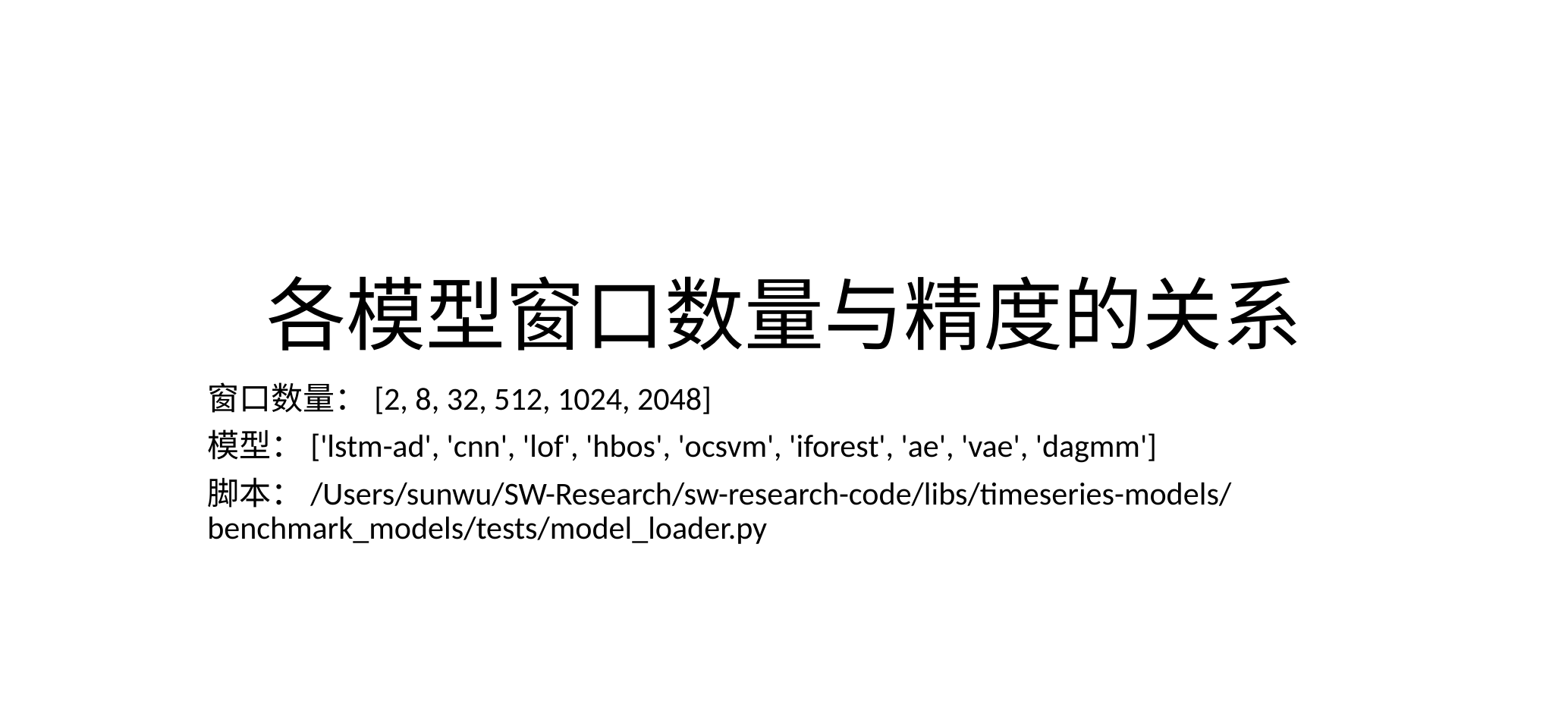

# 各模型窗口数量与精度的关系
窗口数量：[2, 8, 32, 512, 1024, 2048]
模型：['lstm-ad', 'cnn', 'lof', 'hbos', 'ocsvm', 'iforest', 'ae', 'vae', 'dagmm']
脚本：/Users/sunwu/SW-Research/sw-research-code/libs/timeseries-models/benchmark_models/tests/model_loader.py